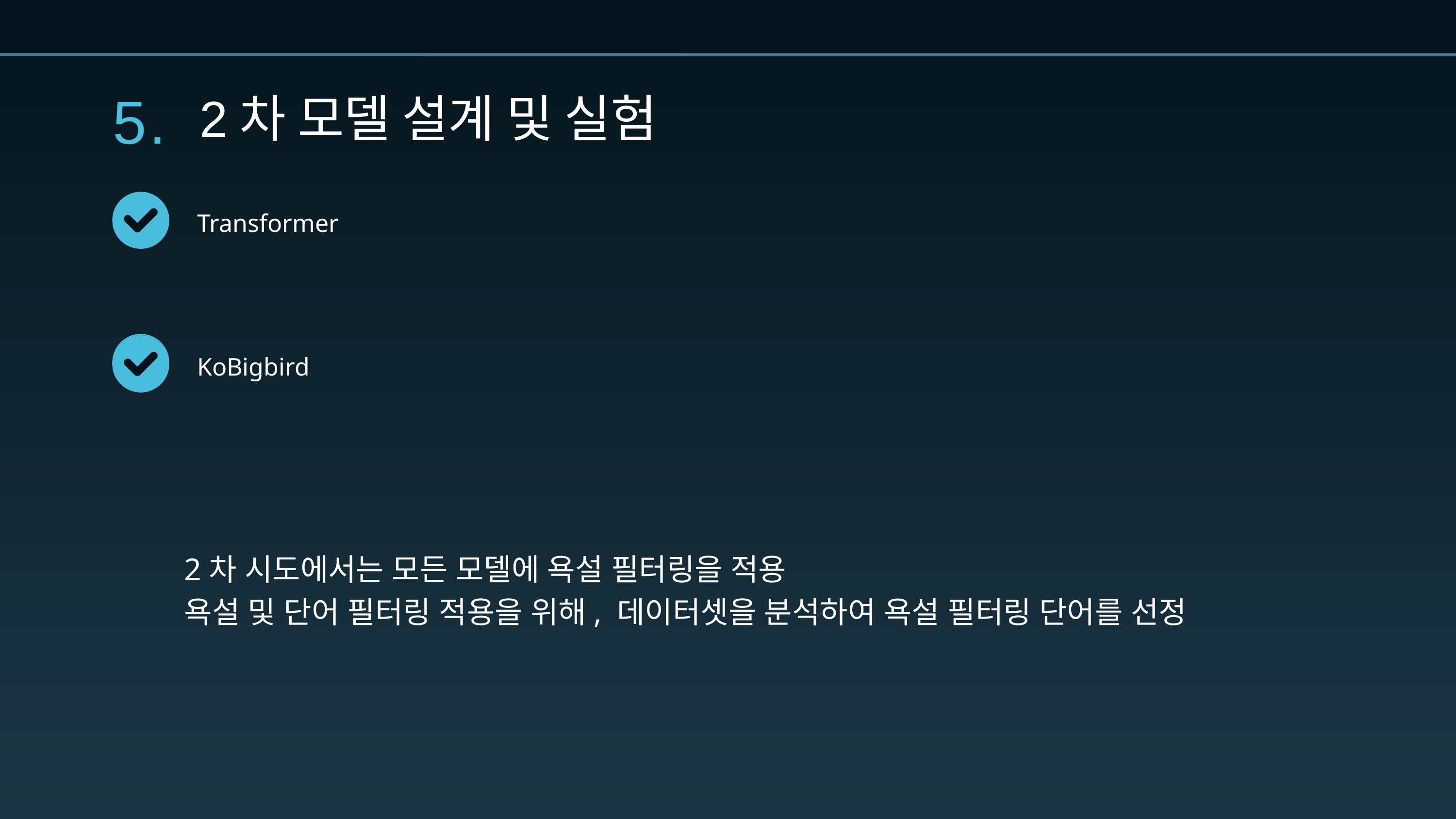

5.
2차 모델 설계 및 실험

Transformer

KoBigbird
2차 시도에서는 모든 모델에 욕설 필터링을 적용
욕설 및 단어 필터링 적용을 위해, 데이터셋을 분석하여 욕설 필터링 단어를 선정